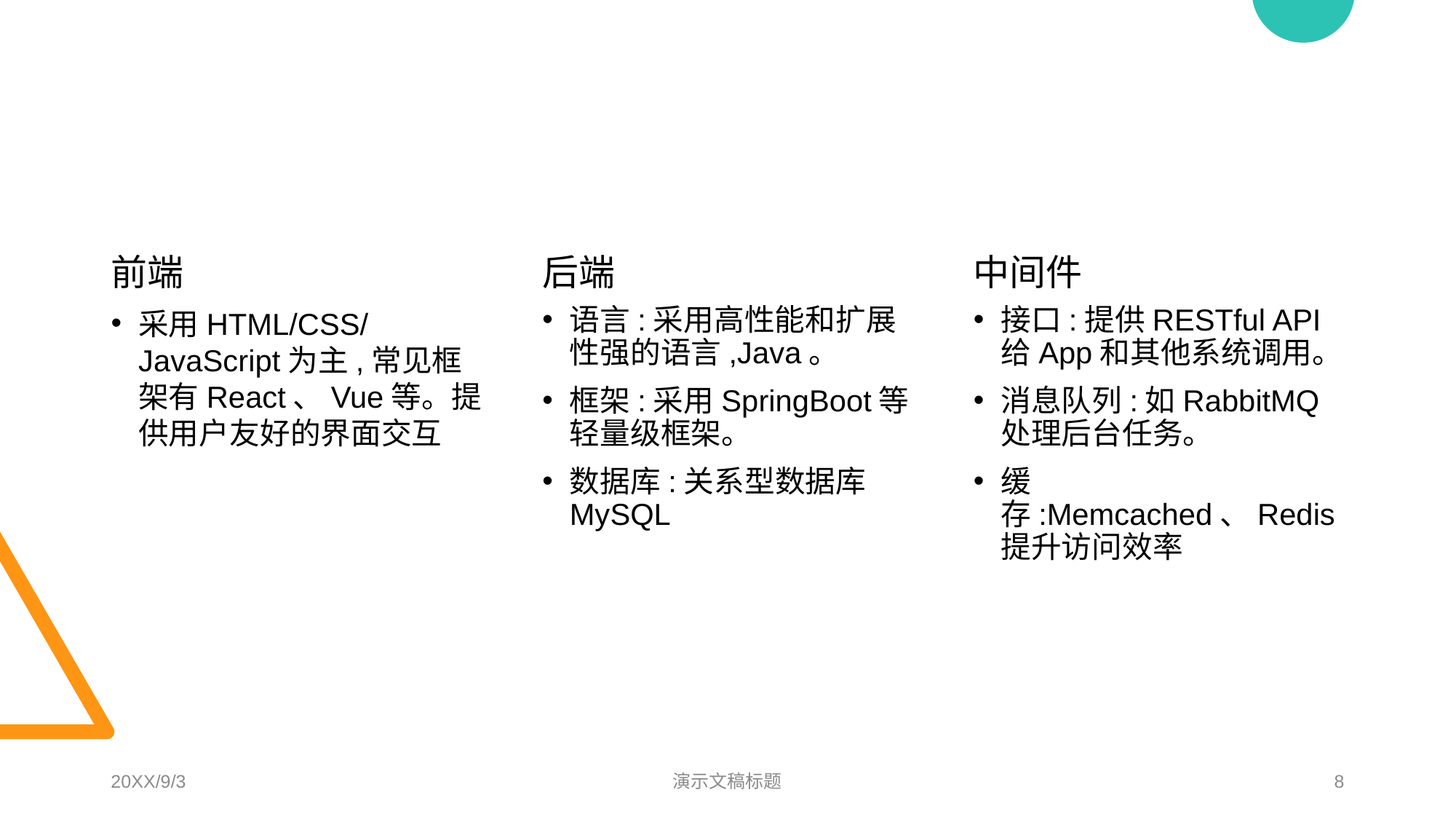

#
前端
后端
中间件
采用HTML/CSS/JavaScript为主,常见框架有React、Vue等。提供用户友好的界面交互
语言:采用高性能和扩展性强的语言,Java。
框架:采用SpringBoot等轻量级框架。
数据库:关系型数据库MySQL
接口:提供RESTful API给App和其他系统调用。
消息队列:如RabbitMQ处理后台任务。
缓存:Memcached、Redis提升访问效率

20XX/9/3
演示文稿标题
8